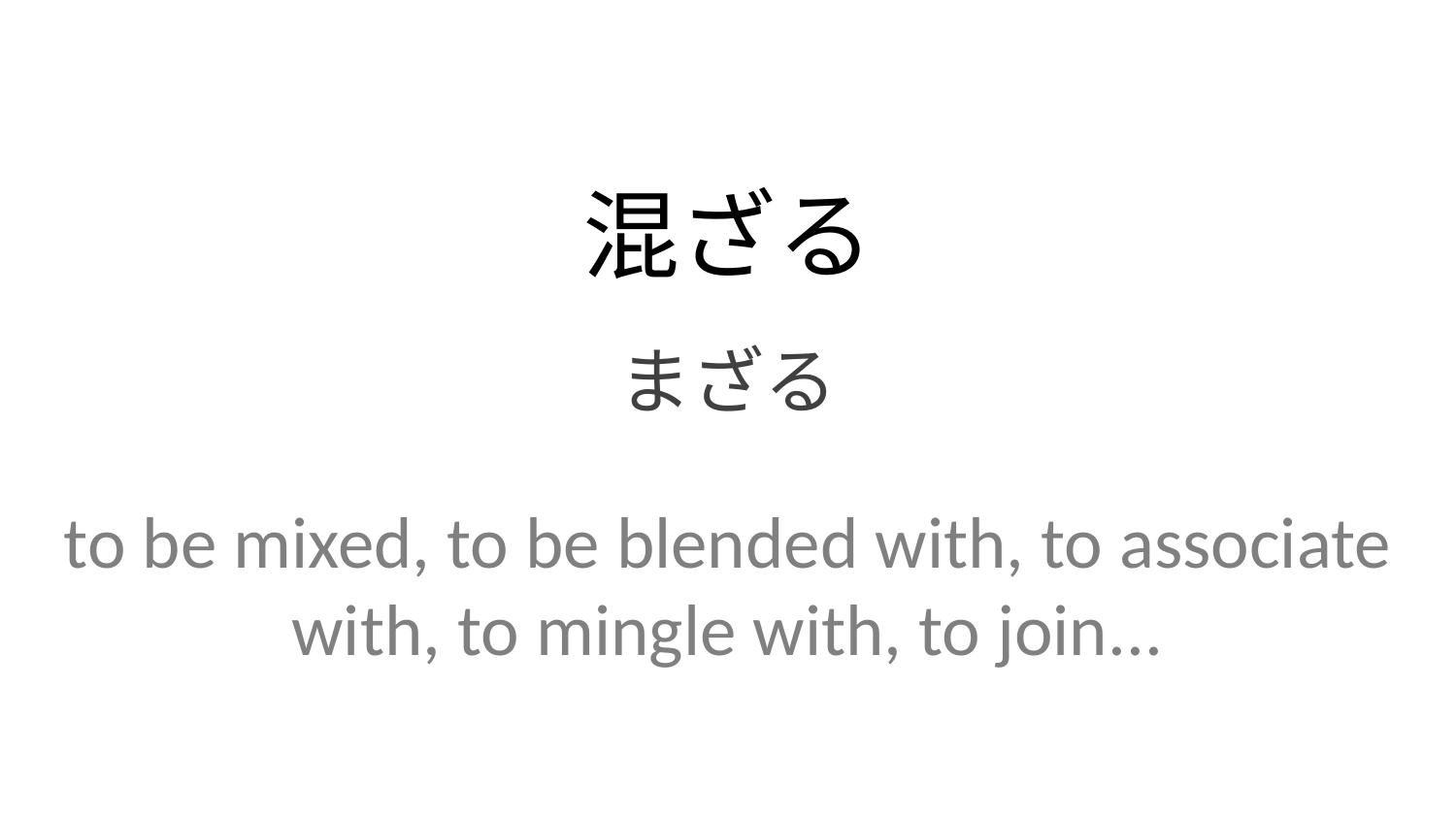

混ざる

まざる
to be mixed, to be blended with, to associate with, to mingle with, to join...